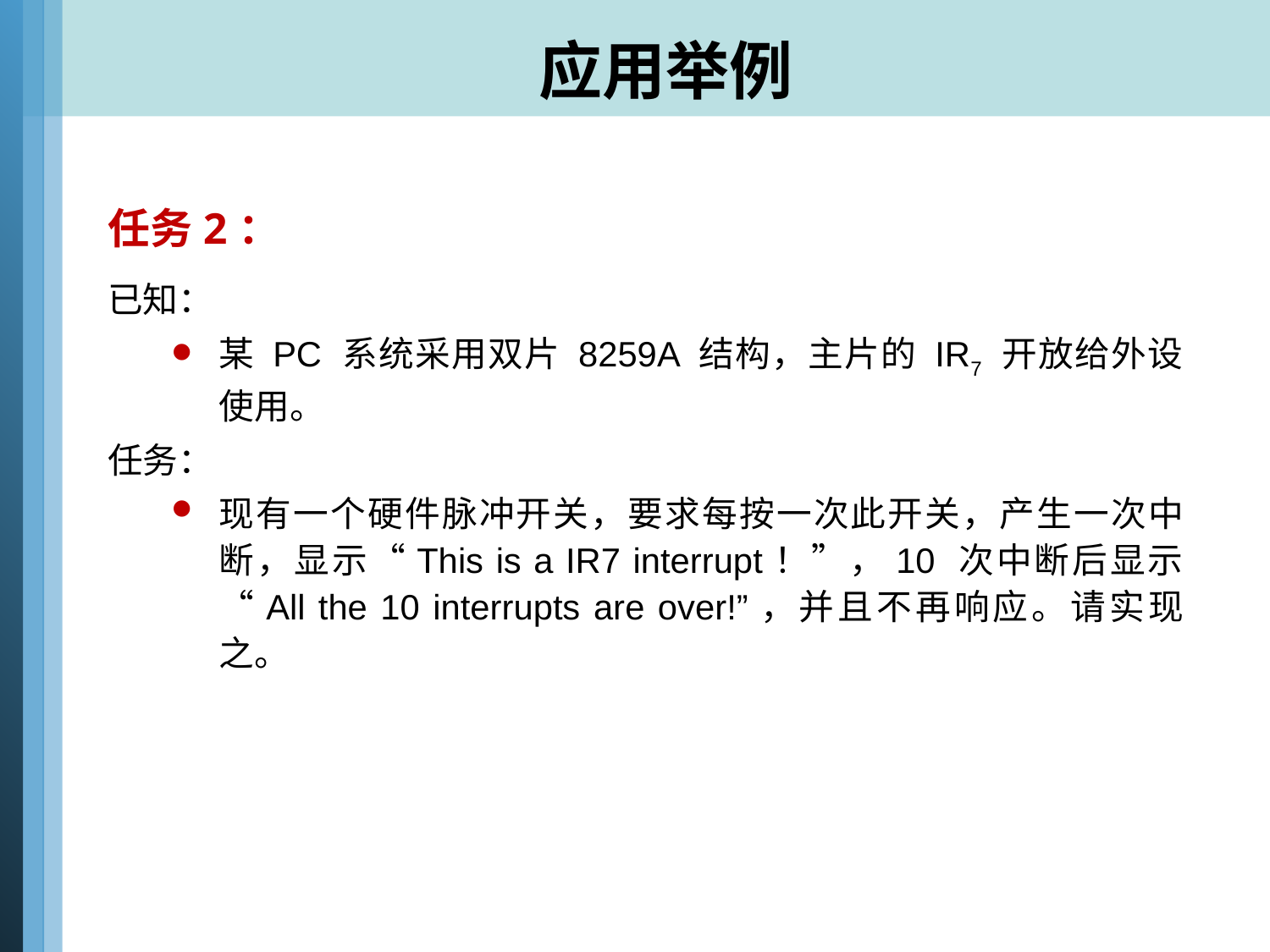

# 应用举例
任务2：
已知：
某 PC 系统采用双片 8259A 结构，主片的 IR7 开放给外设使用。
任务：
现有一个硬件脉冲开关，要求每按一次此开关，产生一次中断，显示“This is a IR7 interrupt！”，10 次中断后显示“All the 10 interrupts are over!”，并且不再响应。请实现之。
153